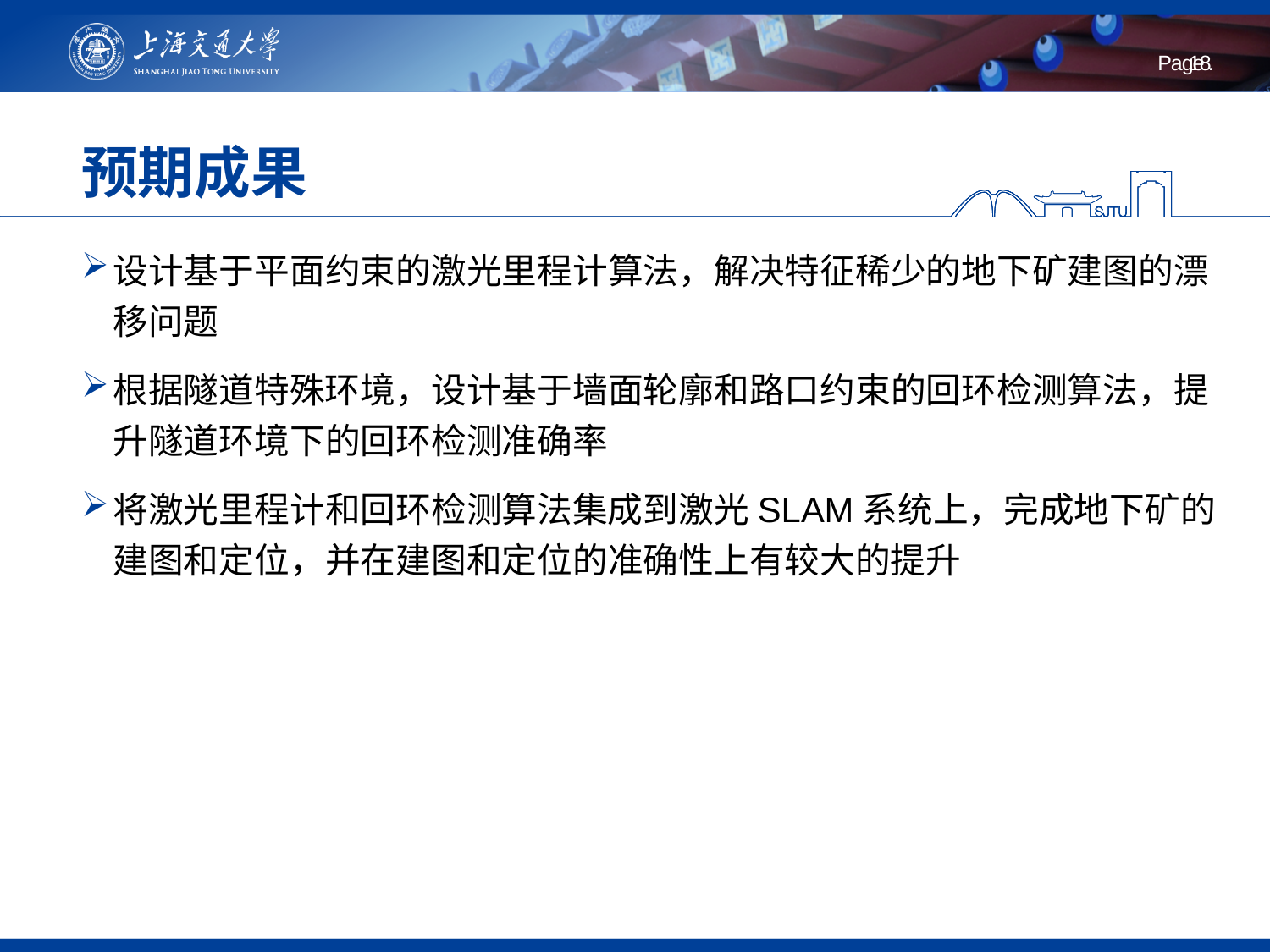

# 预期成果
设计基于平面约束的激光里程计算法，解决特征稀少的地下矿建图的漂移问题
根据隧道特殊环境，设计基于墙面轮廓和路口约束的回环检测算法，提升隧道环境下的回环检测准确率
将激光里程计和回环检测算法集成到激光SLAM系统上，完成地下矿的建图和定位，并在建图和定位的准确性上有较大的提升